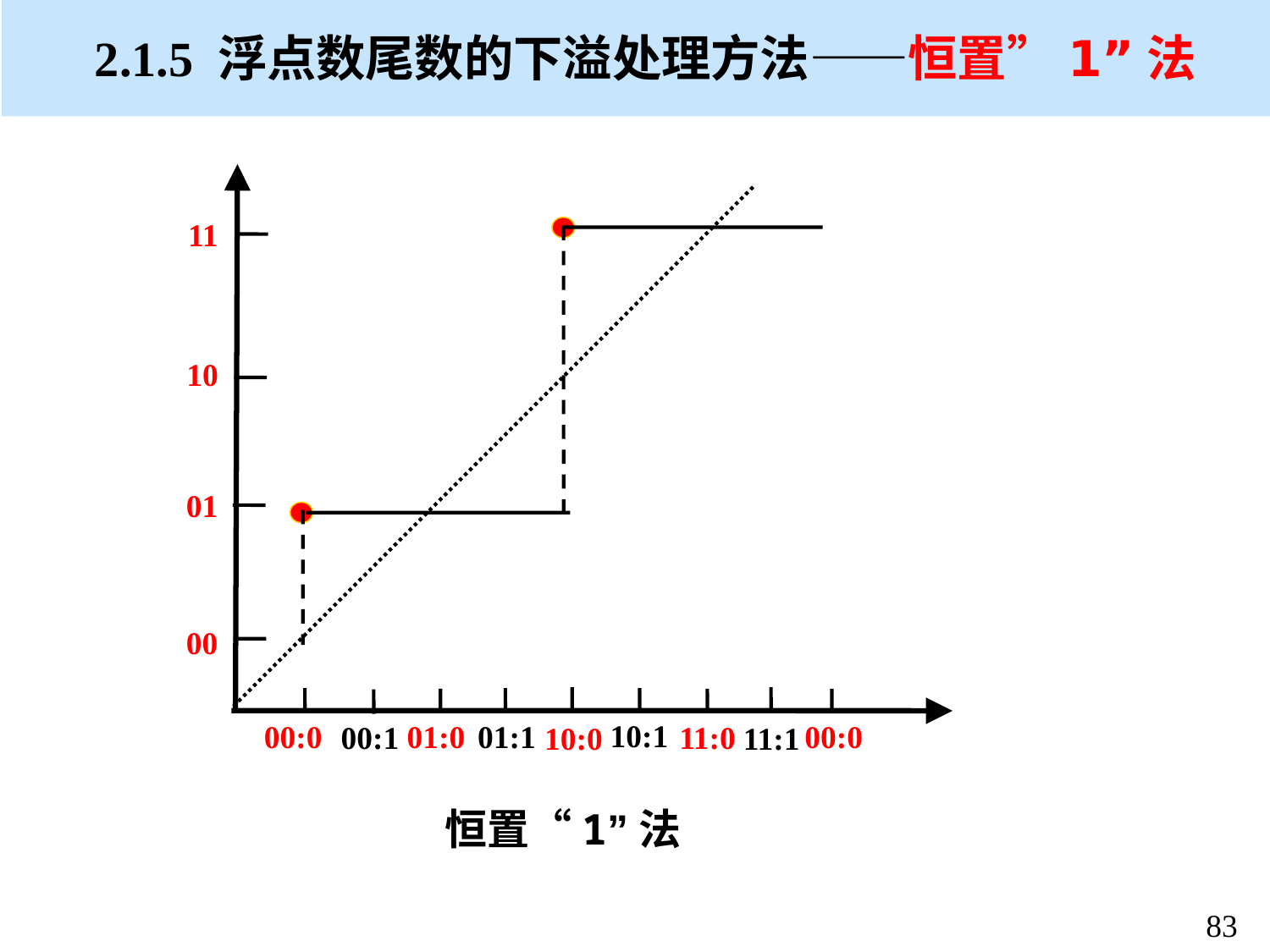

# 2.1.5 浮点数尾数的下溢处理方法——恒置”1”法

11

10

01

00

10:1
00:0
01:0
00:0
01:1

11:0
00:1
10:0
11:1

恒置“1”法